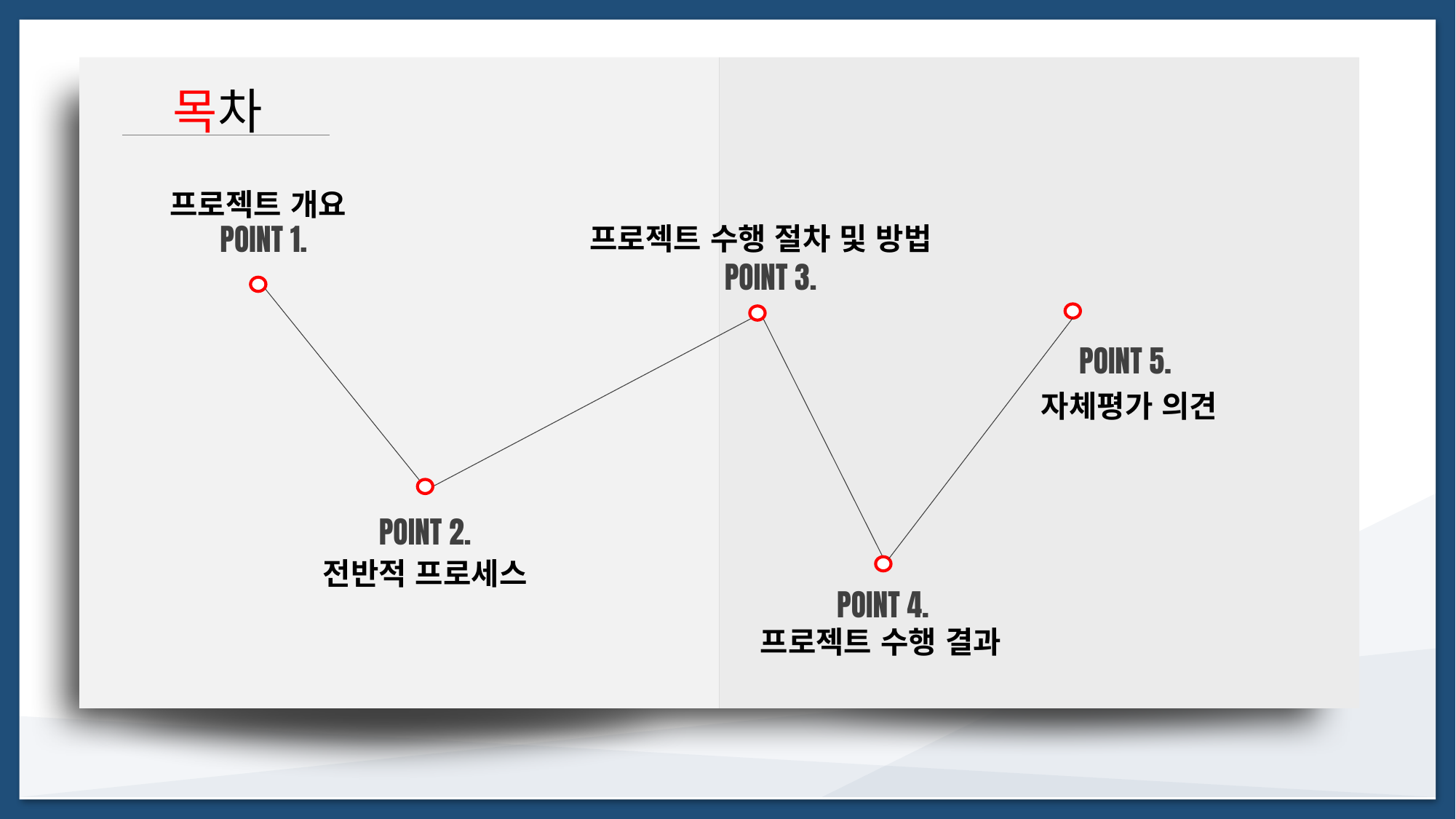

목차
프로젝트 개요
프로젝트 수행 절차 및 방법
POINT 1.
POINT 3.

POINT 2.
전반적 프로세스
POINT 4.
프로젝트 수행 결과

POINT 5.
자체평가 의견